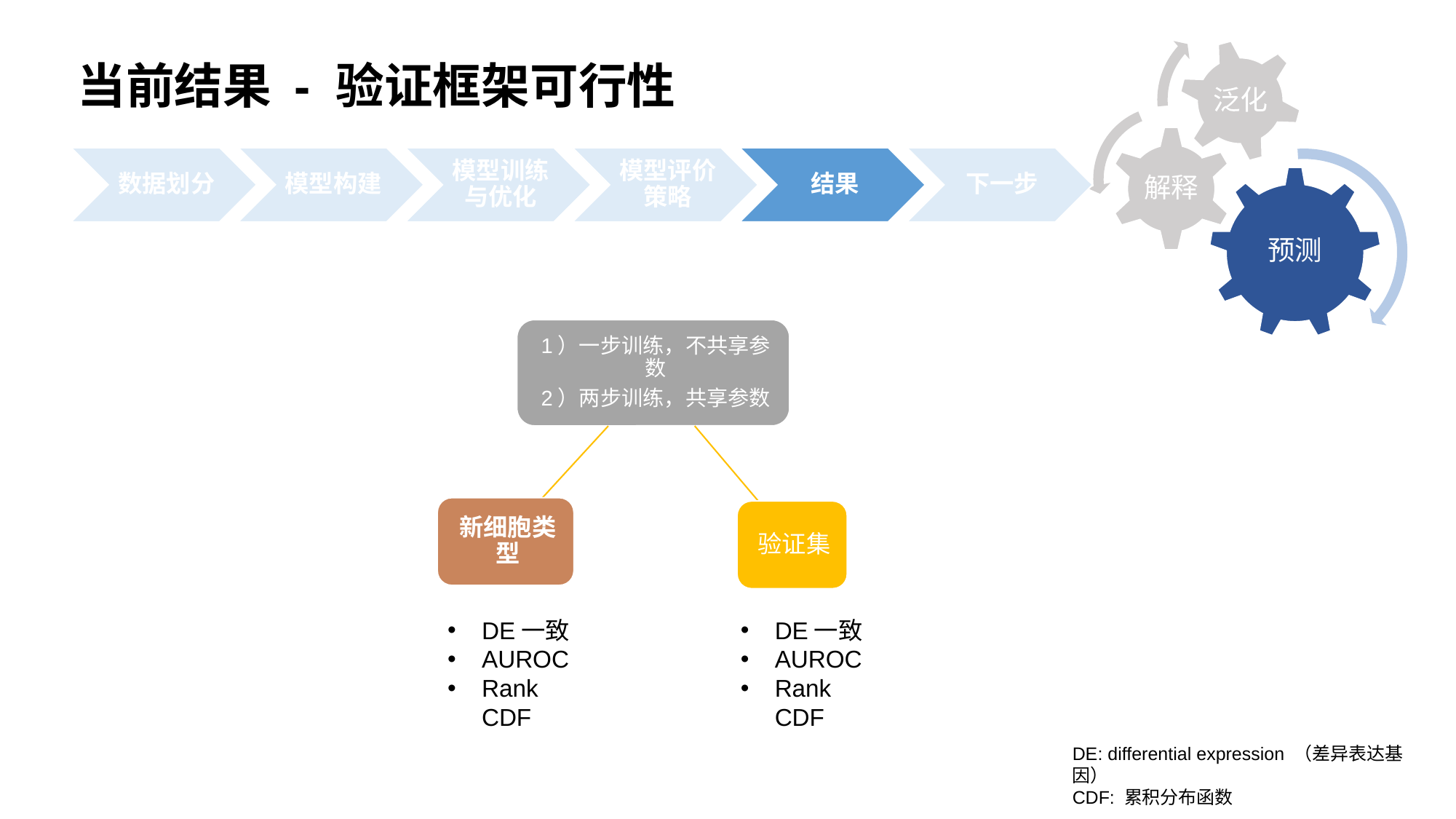

预测
解释
泛化
当前结果 - 验证框架可行性
数据划分
模型构建
模型训练与优化
模型评价策略
结果
下一步
1）一步训练，不共享参数
2）两步训练，共享参数
新细胞类型
验证集
DE一致
AUROC
Rank CDF
DE一致
AUROC
Rank CDF
DE: differential expression （差异表达基因）
CDF: 累积分布函数